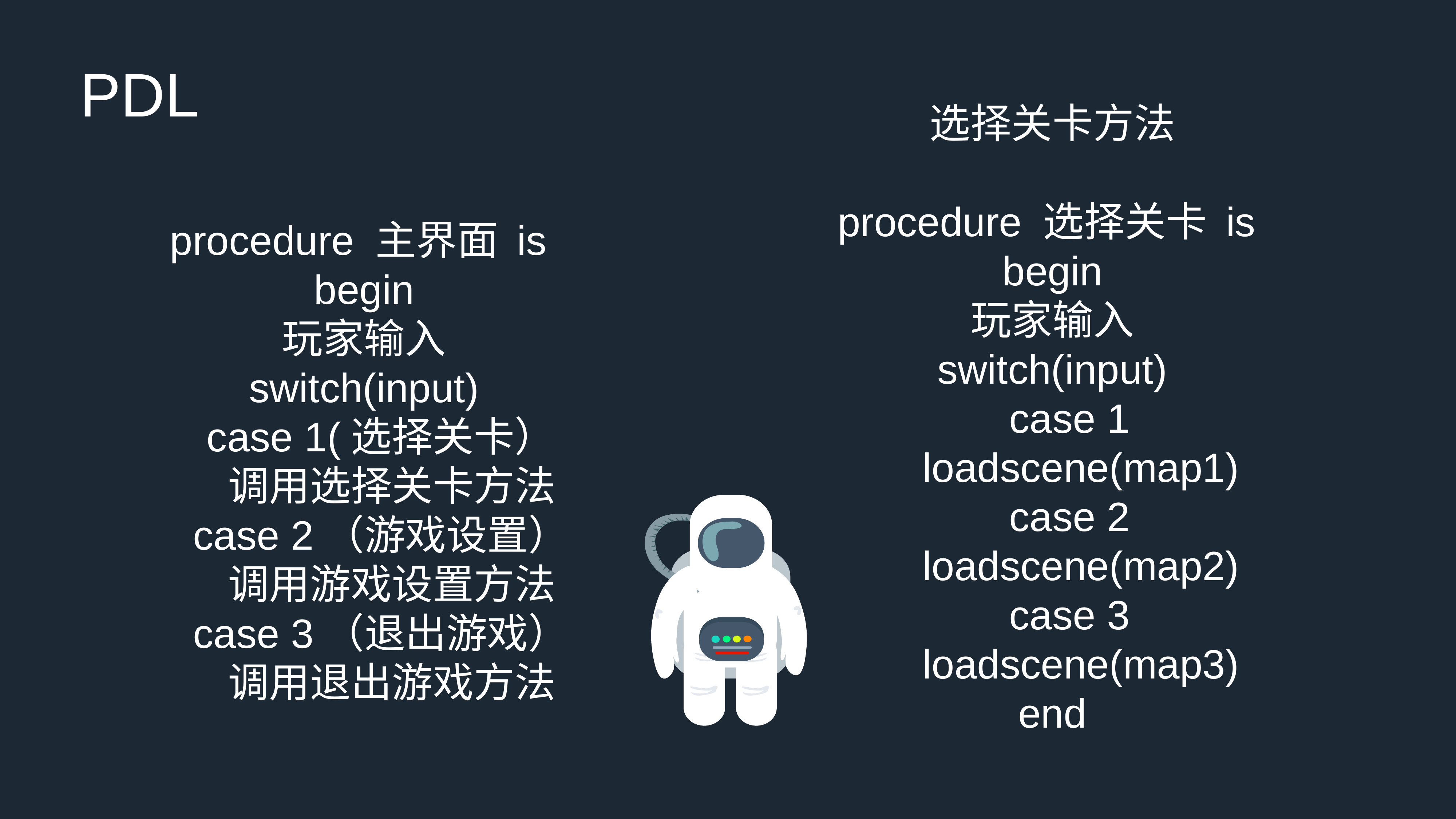

PDL
选择关卡方法

procedure 选择关卡 is
begin
玩家输入
switch(input)
   case 1
     loadscene(map1)
   case 2
     loadscene(map2)
   case 3
     loadscene(map3)
end
procedure 主界面 is
begin
玩家输入
switch(input)
   case 1(选择关卡）
     调用选择关卡方法
   case 2（游戏设置）
     调用游戏设置方法
   case 3（退出游戏）
     调用退出游戏方法